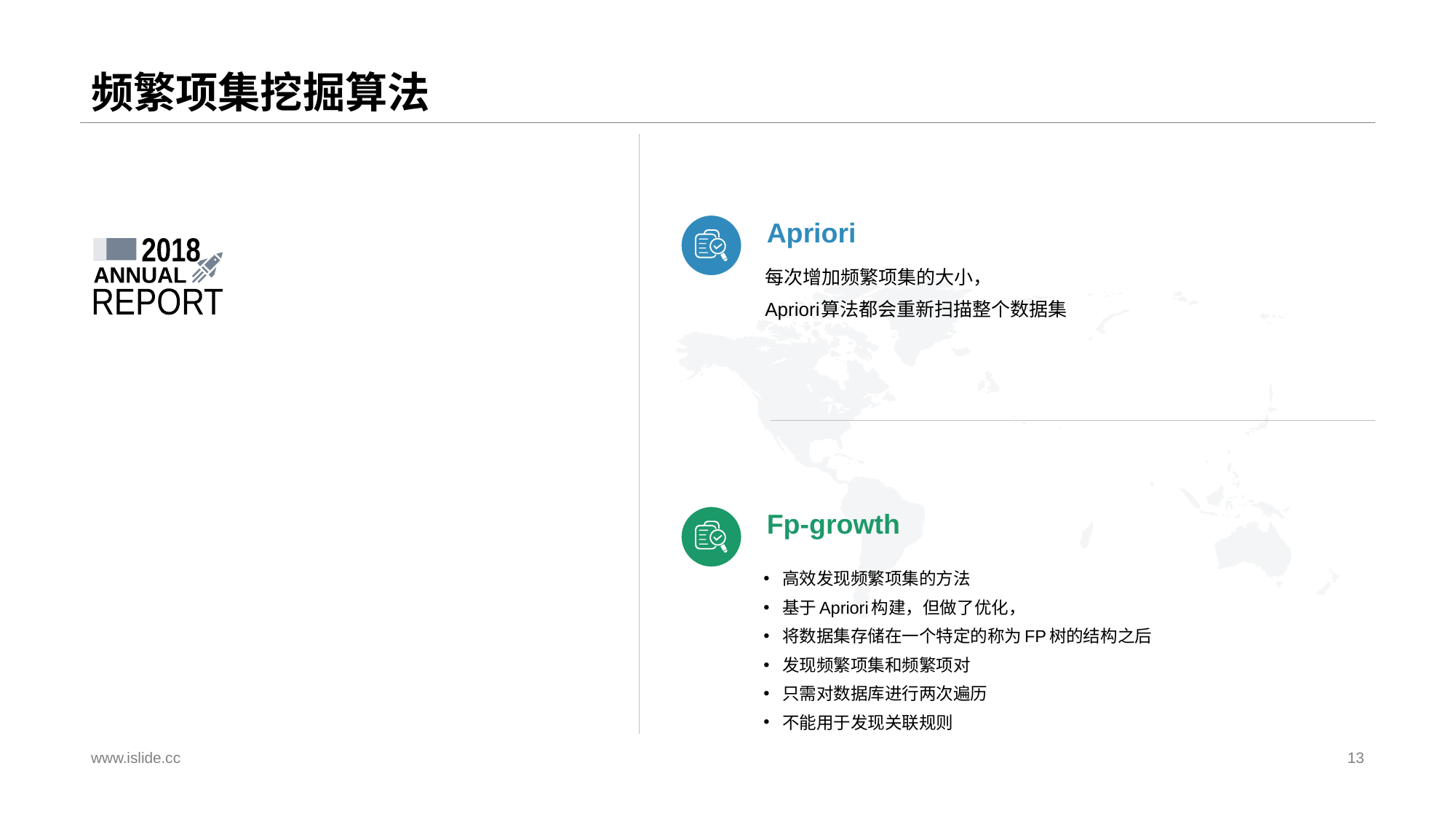

# 频繁项集挖掘算法
Apriori

每次增加频繁项集的大小，
Apriori算法都会重新扫描整个数据集

2018

ANNUAL

REPORT

Fp-growth

高效发现频繁项集的方法
基于Apriori构建，但做了优化，
将数据集存储在一个特定的称为FP树的结构之后
发现频繁项集和频繁项对
只需对数据库进行两次遍历
不能用于发现关联规则

www.islide.cc
13